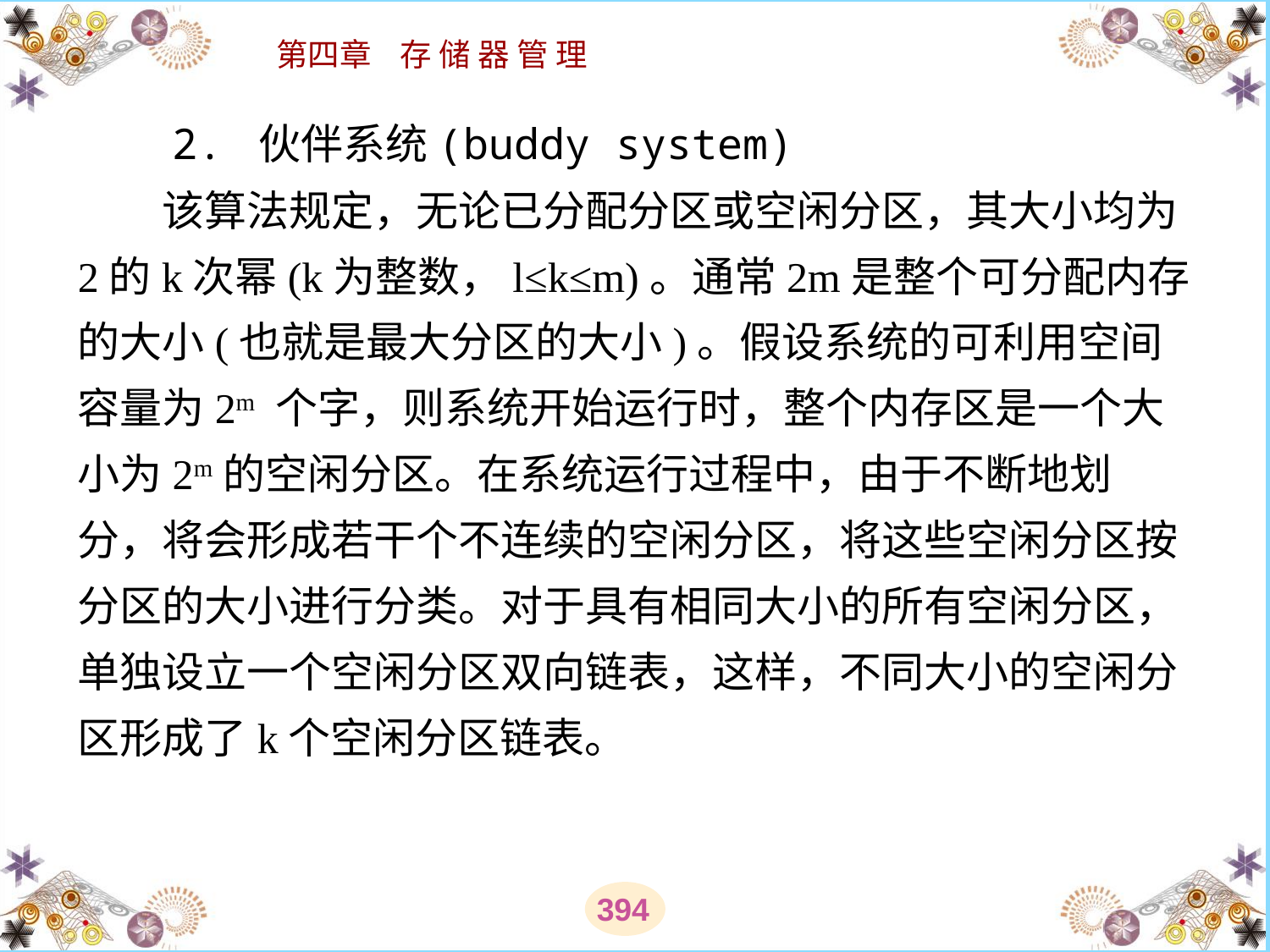

# 2. 伙伴系统(buddy system) 　　该算法规定，无论已分配分区或空闲分区，其大小均为2的k次幂(k为整数，l≤k≤m)。通常2m是整个可分配内存的大小(也就是最大分区的大小)。假设系统的可利用空间容量为2m 个字，则系统开始运行时，整个内存区是一个大小为2m的空闲分区。在系统运行过程中，由于不断地划分，将会形成若干个不连续的空闲分区，将这些空闲分区按分区的大小进行分类。对于具有相同大小的所有空闲分区，单独设立一个空闲分区双向链表，这样，不同大小的空闲分区形成了k个空闲分区链表。